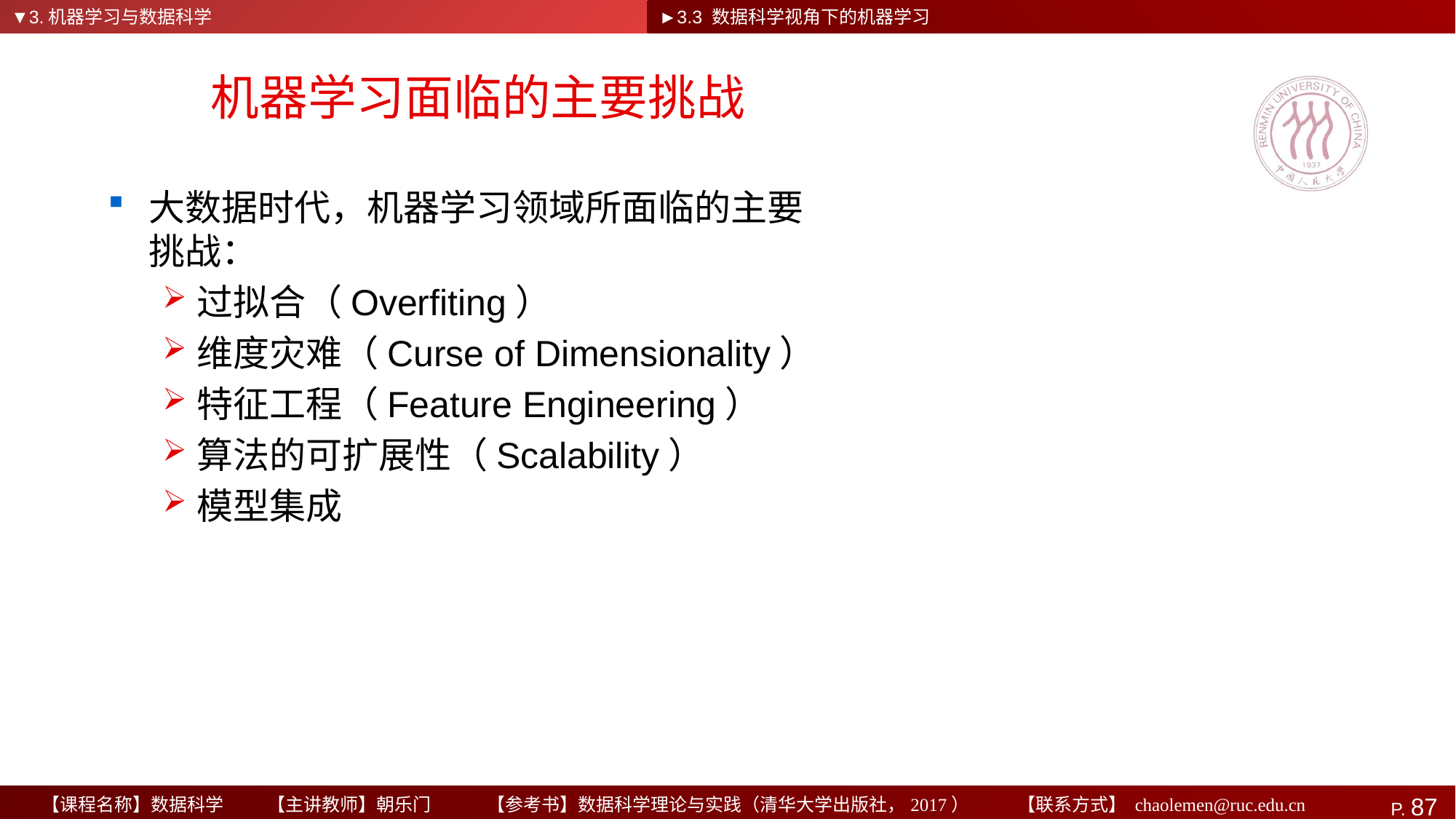

▼3.机器学习与数据科学

►3.3 数据科学视角下的机器学习
# 机器学习面临的主要挑战
大数据时代，机器学习领域所面临的主要挑战：
过拟合（Overfiting）
维度灾难（Curse of Dimensionality）
特征工程（Feature Engineering）
算法的可扩展性（Scalability）
模型集成